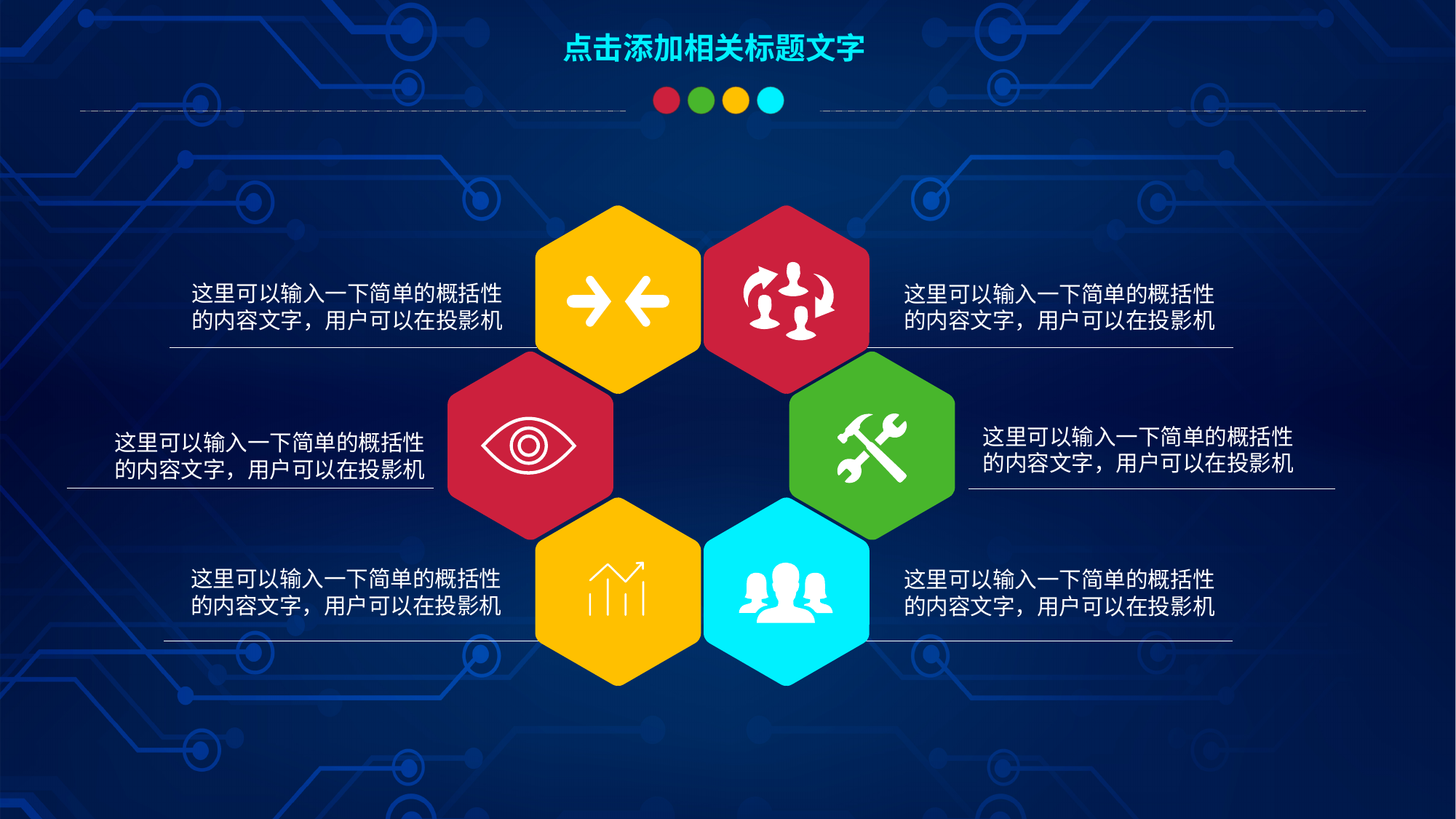

点击添加相关标题文字

这里可以输入一下简单的概括性的内容文字，用户可以在投影机
这里可以输入一下简单的概括性的内容文字，用户可以在投影机

这里可以输入一下简单的概括性的内容文字，用户可以在投影机
这里可以输入一下简单的概括性的内容文字，用户可以在投影机

这里可以输入一下简单的概括性的内容文字，用户可以在投影机
这里可以输入一下简单的概括性的内容文字，用户可以在投影机